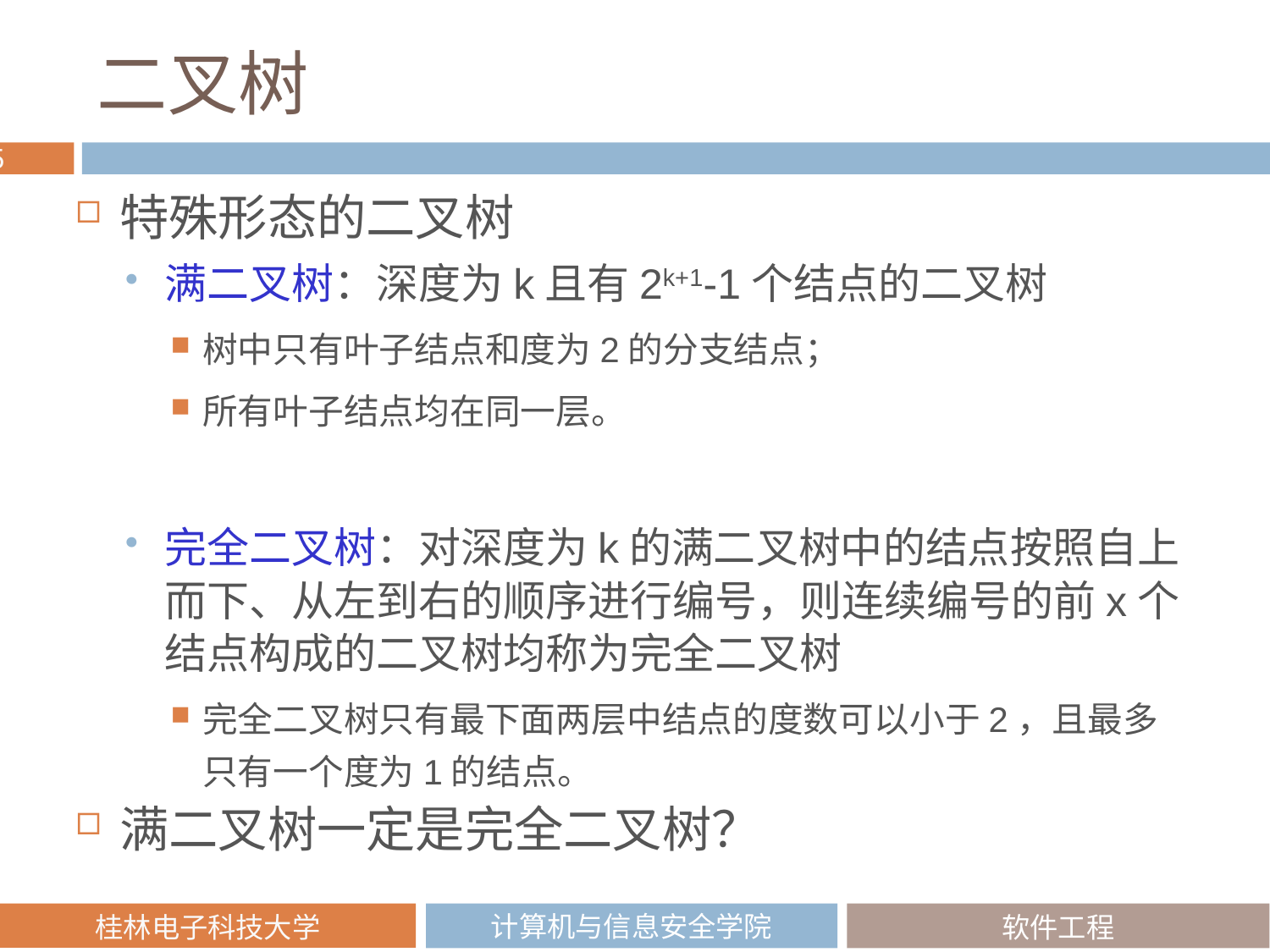

# 二叉树
特殊形态的二叉树
满二叉树：深度为k且有2k+1-1个结点的二叉树
树中只有叶子结点和度为2的分支结点；
所有叶子结点均在同一层。

完全二叉树：对深度为k的满二叉树中的结点按照自上而下、从左到右的顺序进行编号，则连续编号的前x个结点构成的二叉树均称为完全二叉树
完全二叉树只有最下面两层中结点的度数可以小于2，且最多只有一个度为1的结点。
满二叉树一定是完全二叉树？